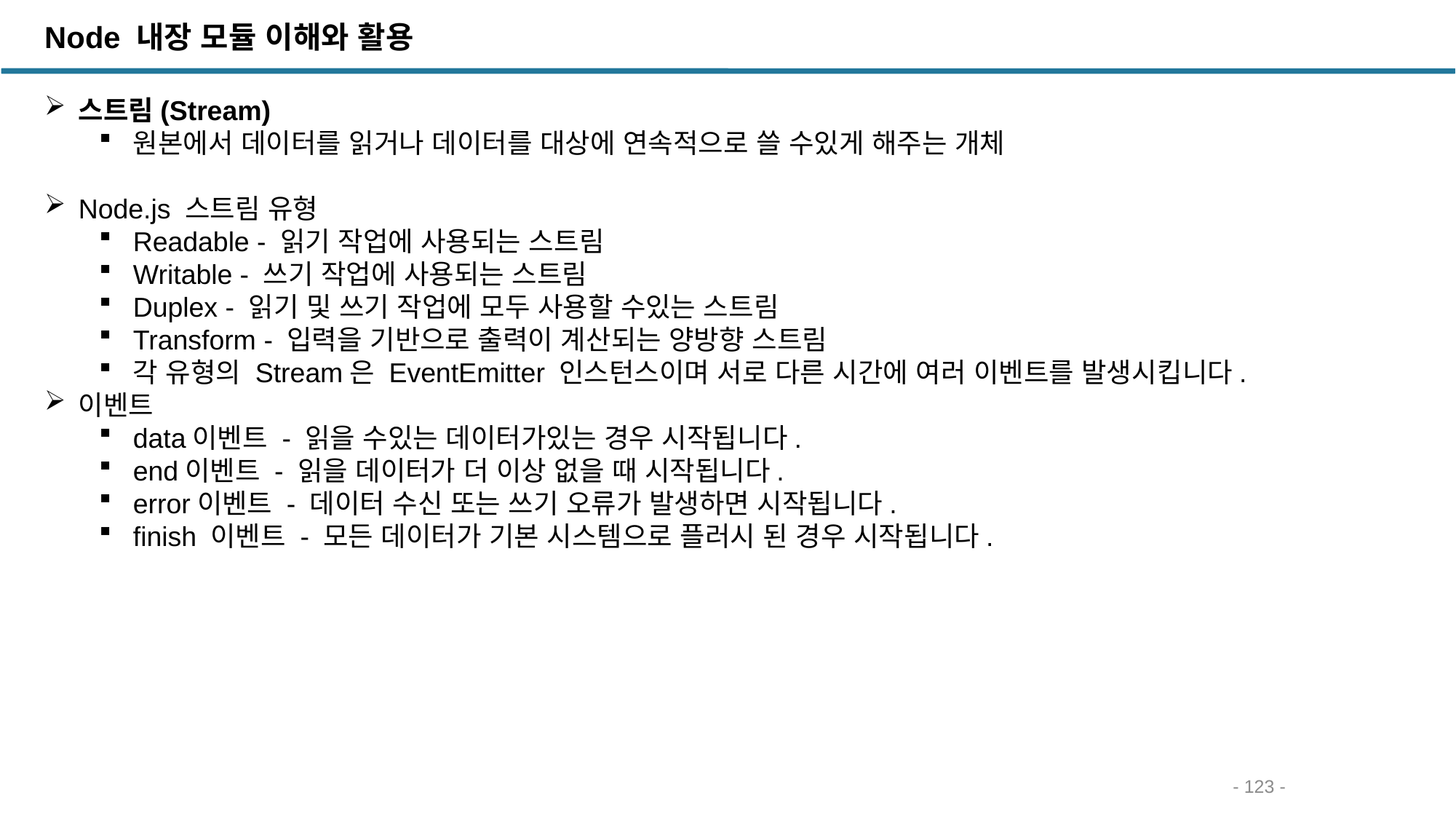

Node 내장 모듈 이해와 활용
스트림(Stream)
원본에서 데이터를 읽거나 데이터를 대상에 연속적으로 쓸 수있게 해주는 개체

Node.js 스트림 유형
Readable - 읽기 작업에 사용되는 스트림
Writable - 쓰기 작업에 사용되는 스트림
Duplex - 읽기 및 쓰기 작업에 모두 사용할 수있는 스트림
Transform - 입력을 기반으로 출력이 계산되는 양방향 스트림
각 유형의 Stream은 EventEmitter 인스턴스이며 서로 다른 시간에 여러 이벤트를 발생시킵니다.
이벤트
data이벤트 - 읽을 수있는 데이터가있는 경우 시작됩니다.
end이벤트 - 읽을 데이터가 더 이상 없을 때 시작됩니다.
error이벤트 - 데이터 수신 또는 쓰기 오류가 발생하면 시작됩니다.
finish 이벤트 - 모든 데이터가 기본 시스템으로 플러시 된 경우 시작됩니다.
- 123 -